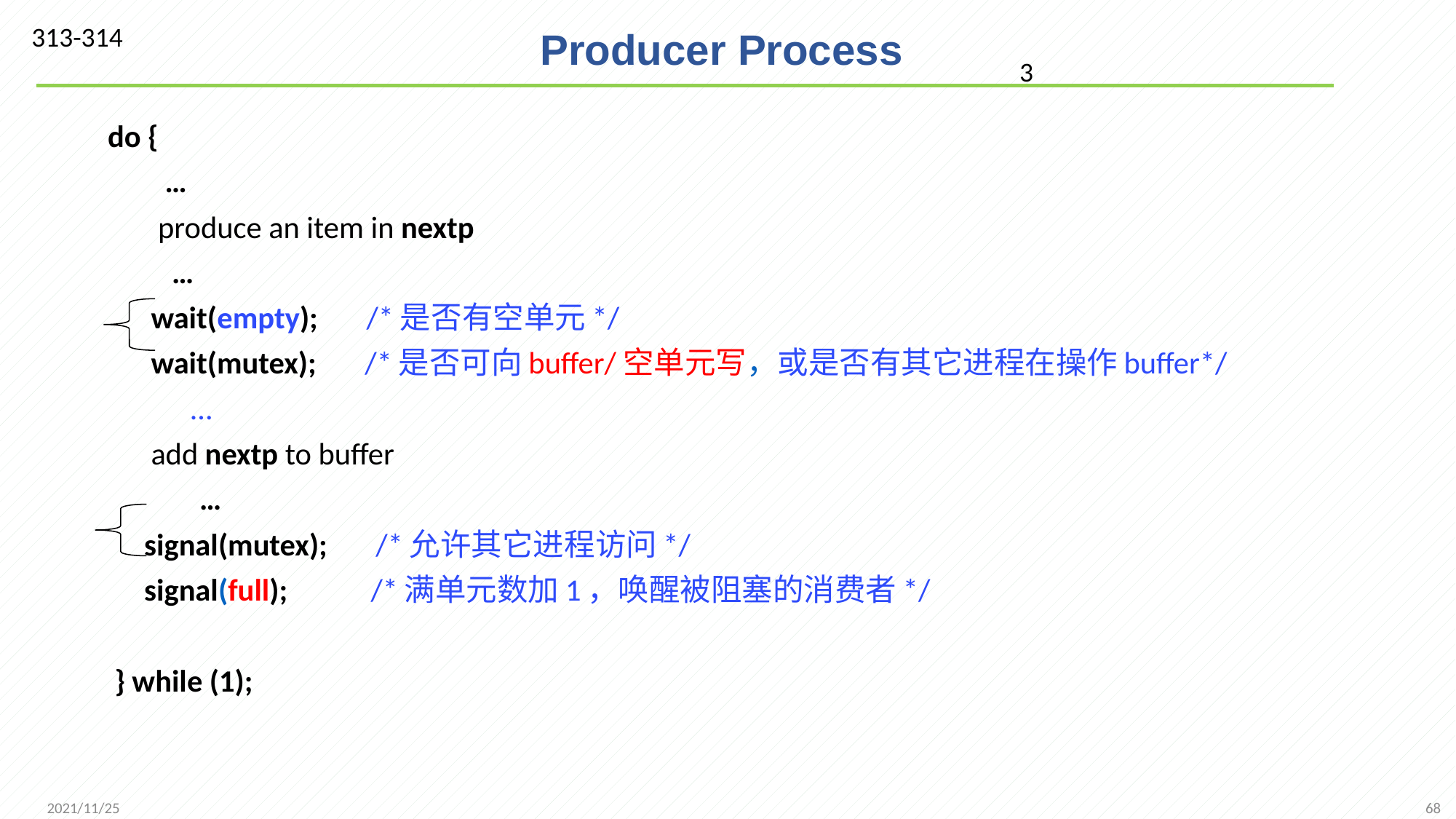

# Producer Process
313-314
3
	        do {
	               …
	              produce an item in nextp
	                …
	             wait(empty);       /*是否有空单元*/
	             wait(mutex);       /*是否可向buffer/空单元写，或是否有其它进程在操作buffer*/
                       …
	             add nextp to buffer
	                    …
	            signal(mutex);       /*允许其它进程访问*/
	            signal(full);            /*满单元数加1，唤醒被阻塞的消费者*/

            } while (1);

68
2021/11/25